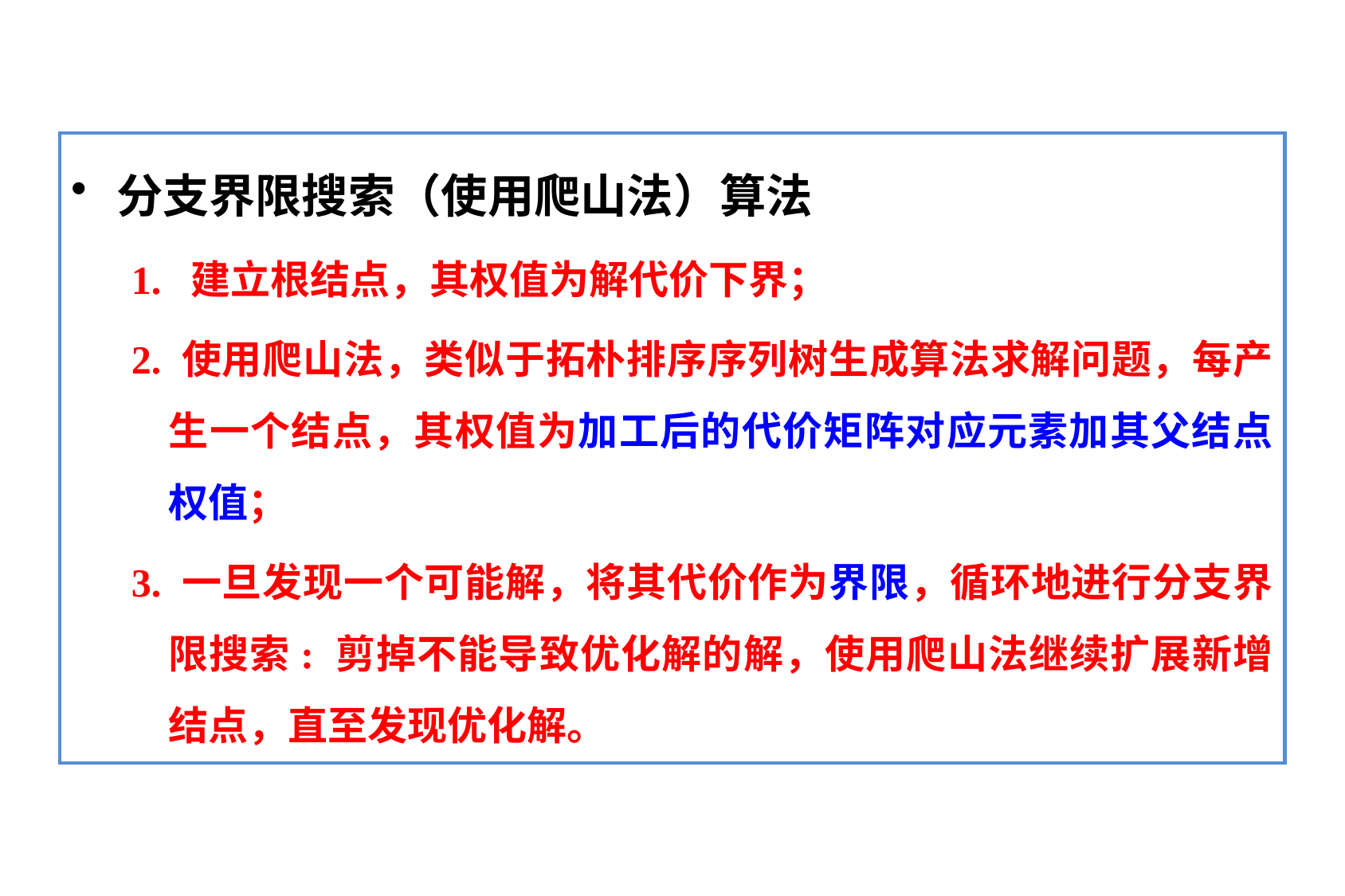

分支界限搜索（使用爬山法）算法
1.  建立根结点，其权值为解代价下界；
2. 使用爬山法，类似于拓朴排序序列树生成算法求解问题，每产生一个结点，其权值为加工后的代价矩阵对应元素加其父结点权值；
3. 一旦发现一个可能解，将其代价作为界限，循环地进行分支界限搜索: 剪掉不能导致优化解的解，使用爬山法继续扩展新增结点，直至发现优化解。